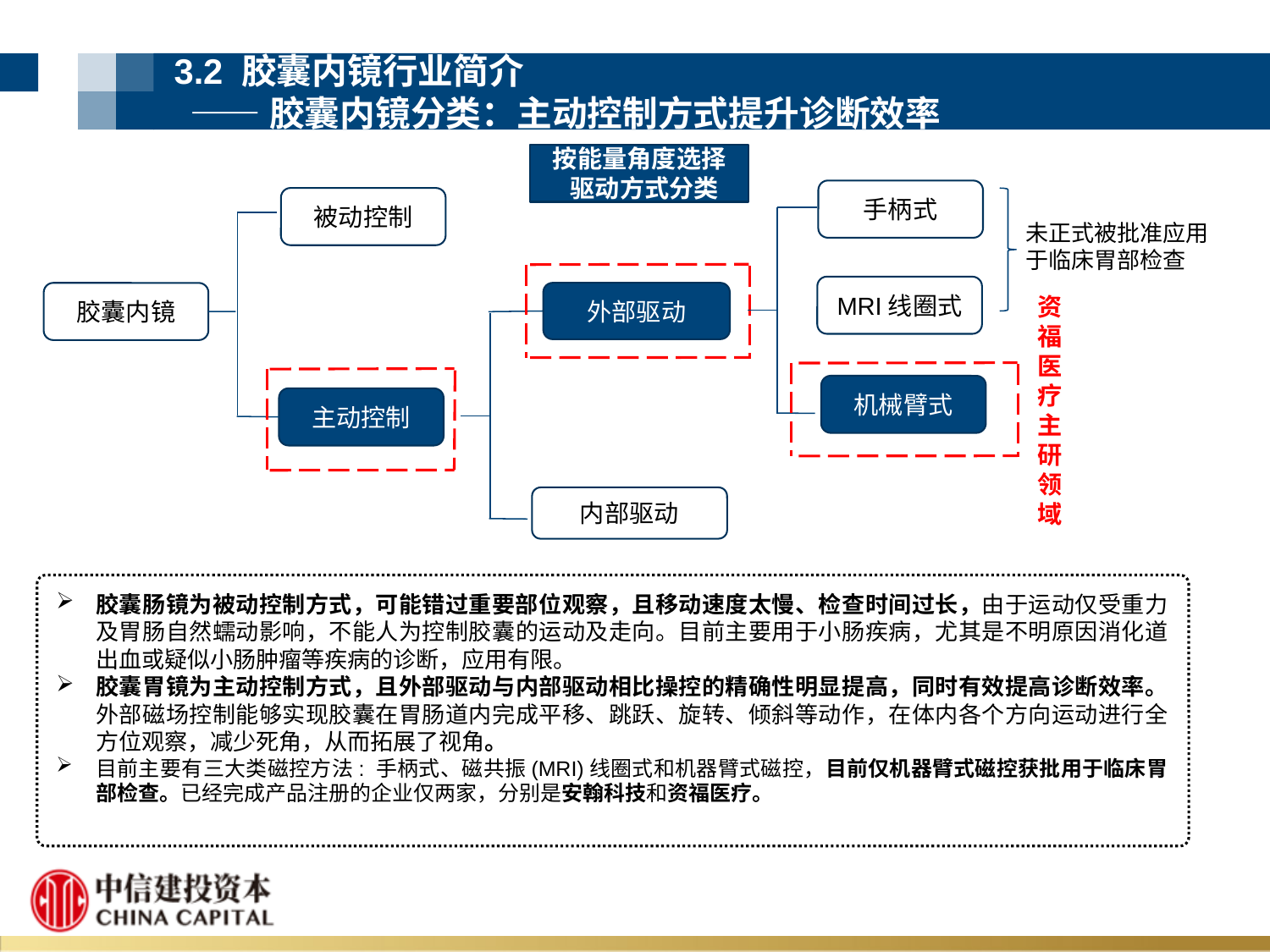

3.2 胶囊内镜行业简介
  ——胶囊内镜分类：主动控制方式提升诊断效率
按能量角度选择驱动方式分类
手柄式

被动控制
未正式被批准应用于临床胃部检查
MRI线圈式
外部驱动
胶囊内镜
资福医疗主研领域
机械臂式
主动控制
内部驱动

胶囊肠镜为被动控制方式，可能错过重要部位观察，且移动速度太慢、检查时间过长，由于运动仅受重力及胃肠自然蠕动影响，不能人为控制胶囊的运动及走向。目前主要用于小肠疾病，尤其是不明原因消化道出血或疑似小肠肿瘤等疾病的诊断，应用有限。
胶囊胃镜为主动控制方式，且外部驱动与内部驱动相比操控的精确性明显提高，同时有效提高诊断效率。外部磁场控制能够实现胶囊在胃肠道内完成平移、跳跃、旋转、倾斜等动作，在体内各个方向运动进行全方位观察，减少死角，从而拓展了视角。
目前主要有三大类磁控方法: 手柄式、磁共振(MRI)线圈式和机器臂式磁控，目前仅机器臂式磁控获批用于临床胃部检查。已经完成产品注册的企业仅两家，分别是安翰科技和资福医疗。